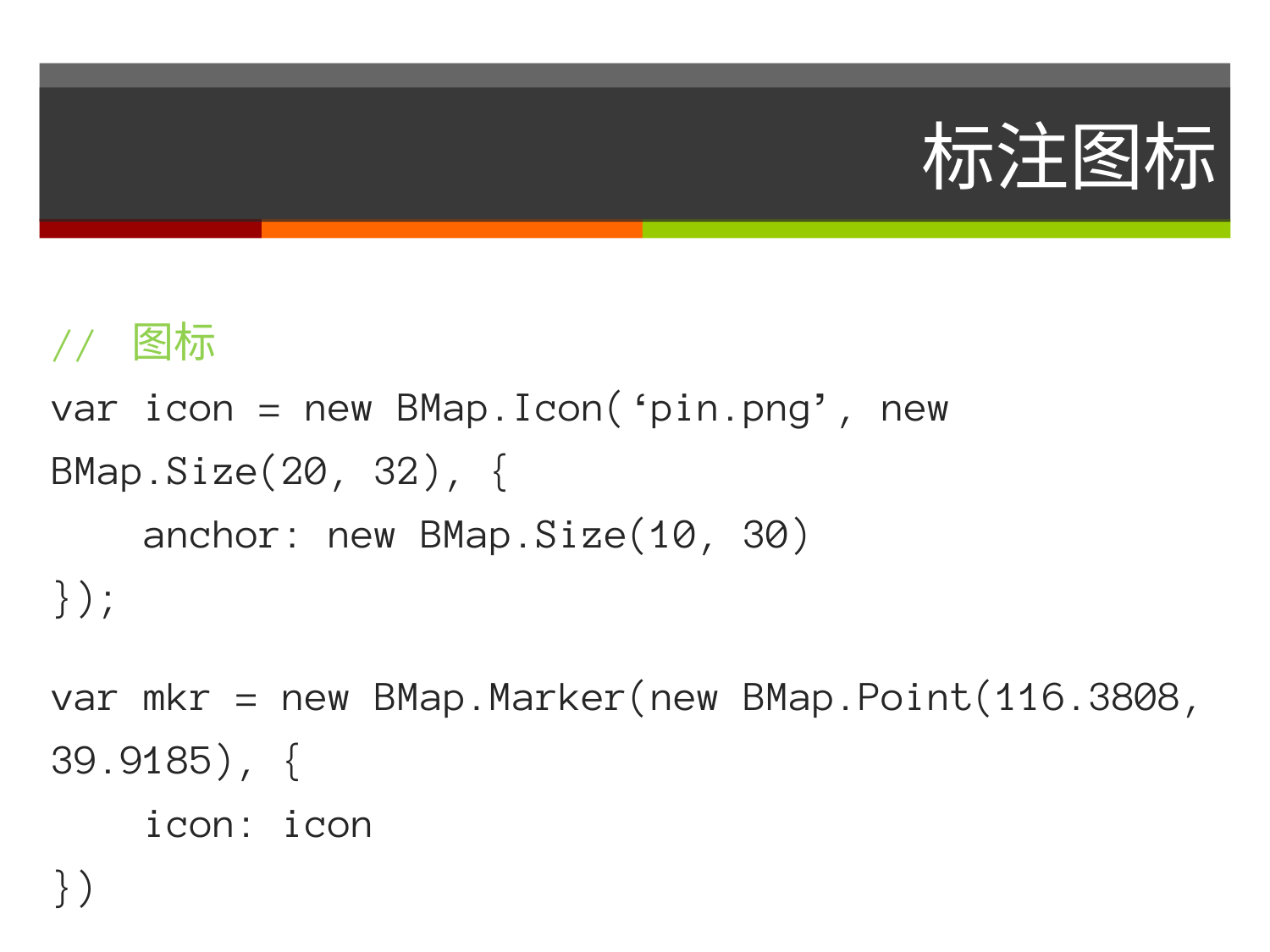

# 标注图标
// 图标
var icon = new BMap.Icon(‘pin.png’, new        BMap.Size(20, 32), {
    anchor: new BMap.Size(10, 30)
});
var mkr = new BMap.Marker(new BMap.Point(116.3808, 39.9185), {
    icon: icon
})